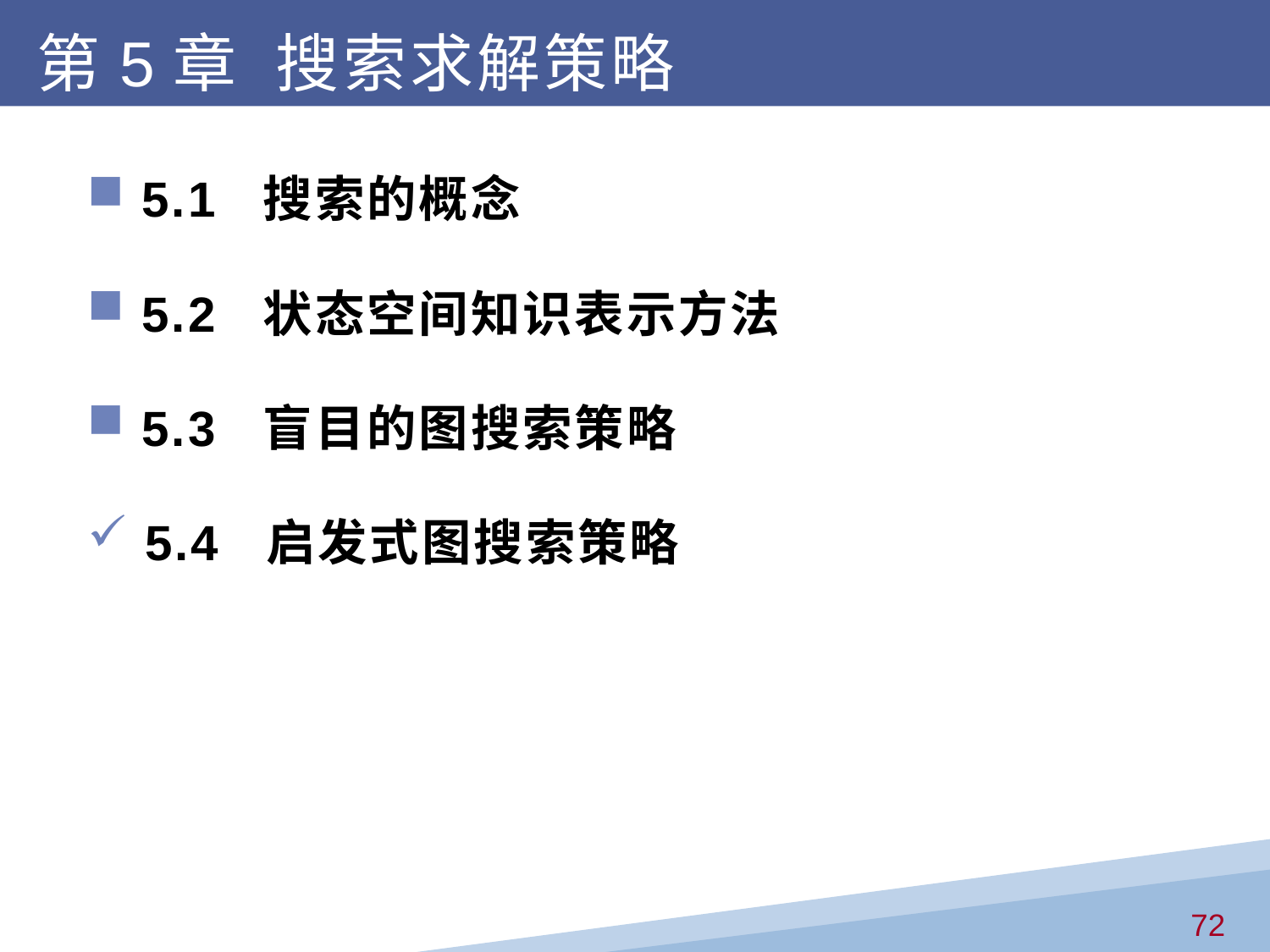

第5章  搜索求解策略
 5.1  搜索的概念
 5.2  状态空间知识表示方法
 5.3  盲目的图搜索策略
 5.4  启发式图搜索策略

72